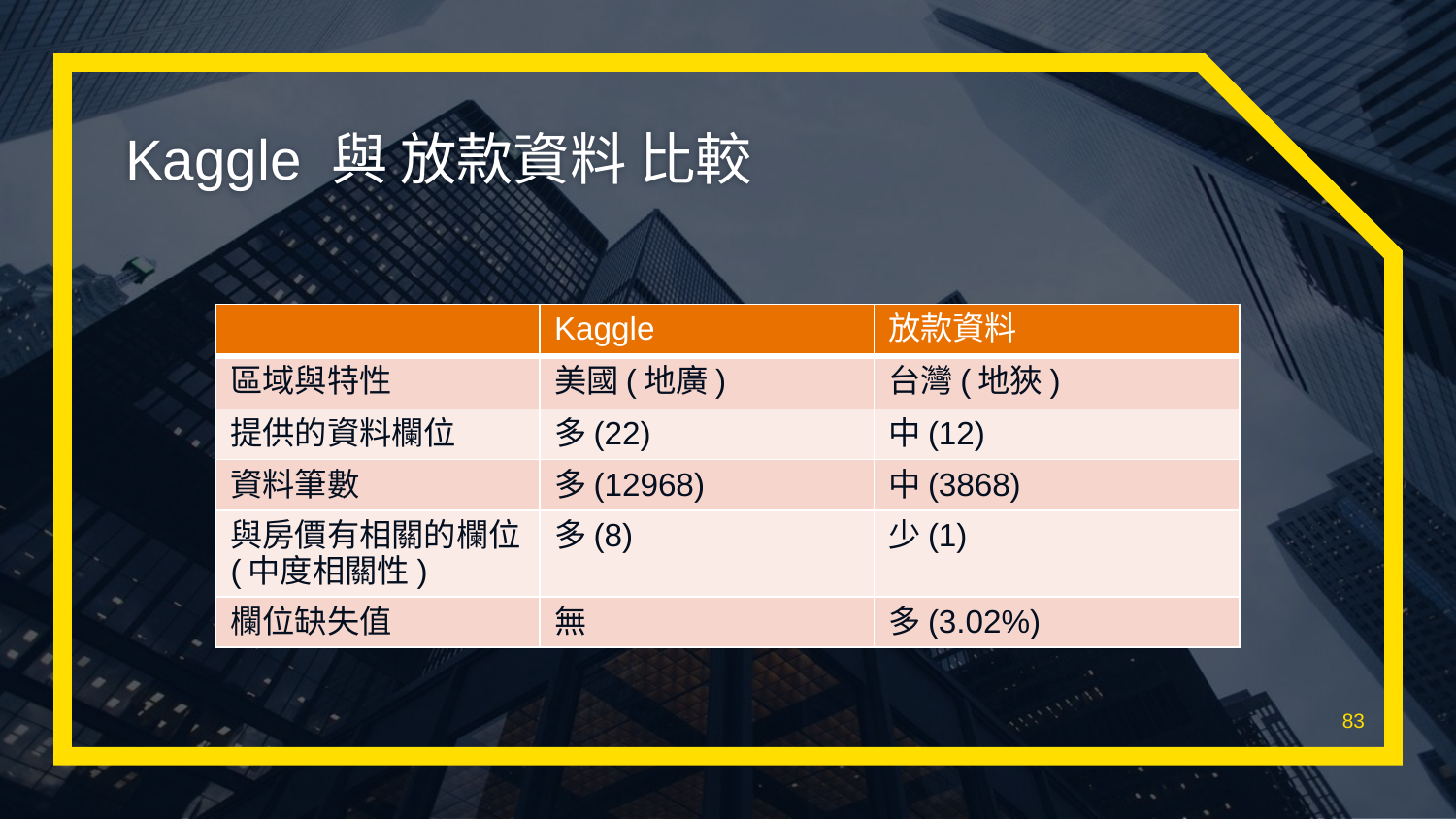

# Kaggle 與 放款資料 比較

|  | Kaggle | 放款資料 |
| --- | --- | --- |
| 區域與特性 | 美國(地廣) | 台灣(地狹) |
| 提供的資料欄位 | 多(22) | 中(12) |
| 資料筆數 | 多(12968) | 中(3868) |
| 與房價有相關的欄位(中度相關性) | 多(8) | 少(1) |
| 欄位缺失值 | 無 | 多(3.02%) |
83